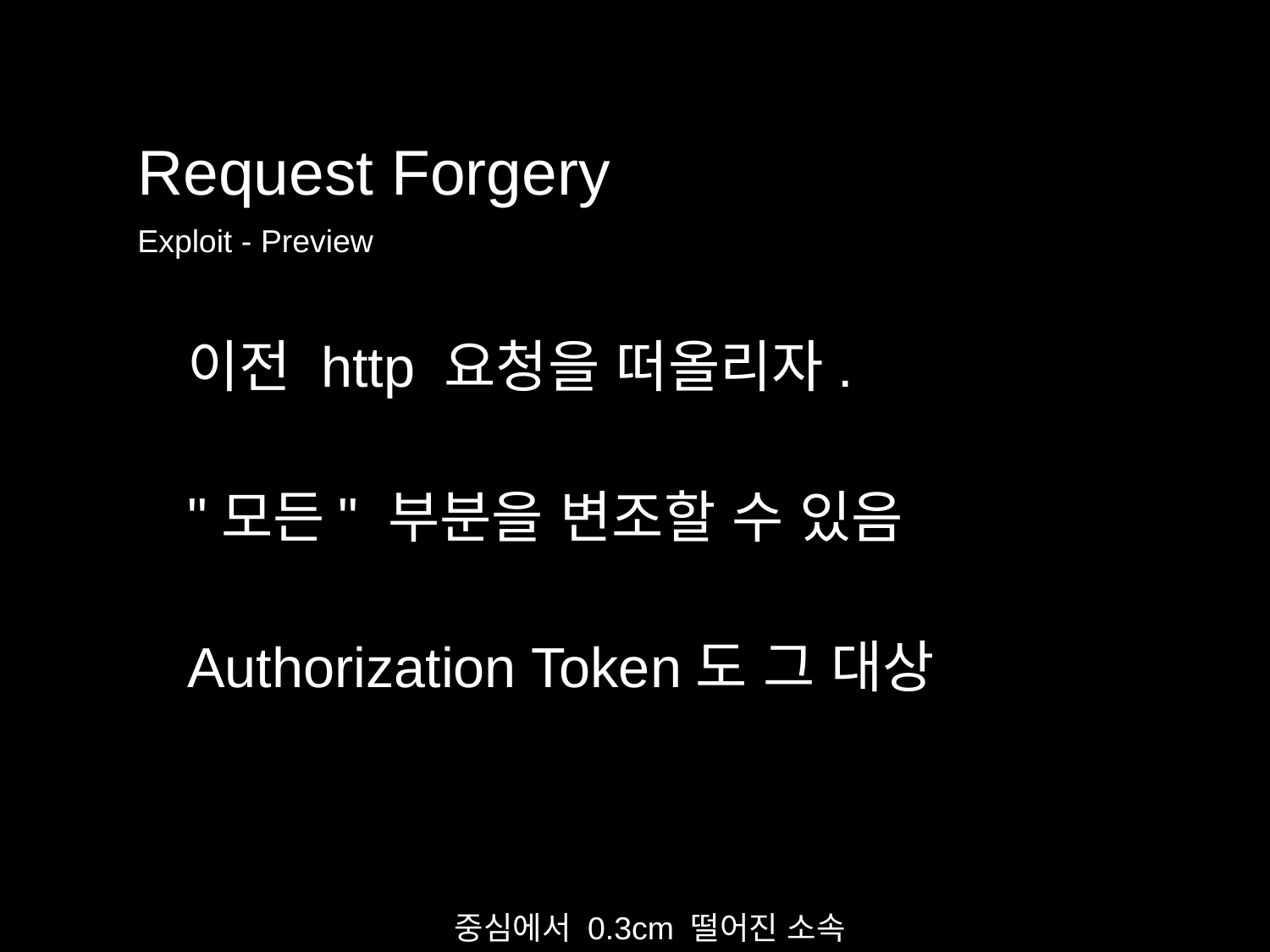

Request Forgery
Exploit - Preview
이전 http 요청을 떠올리자.
"모든" 부분을 변조할 수 있음
Authorization Token도 그 대상